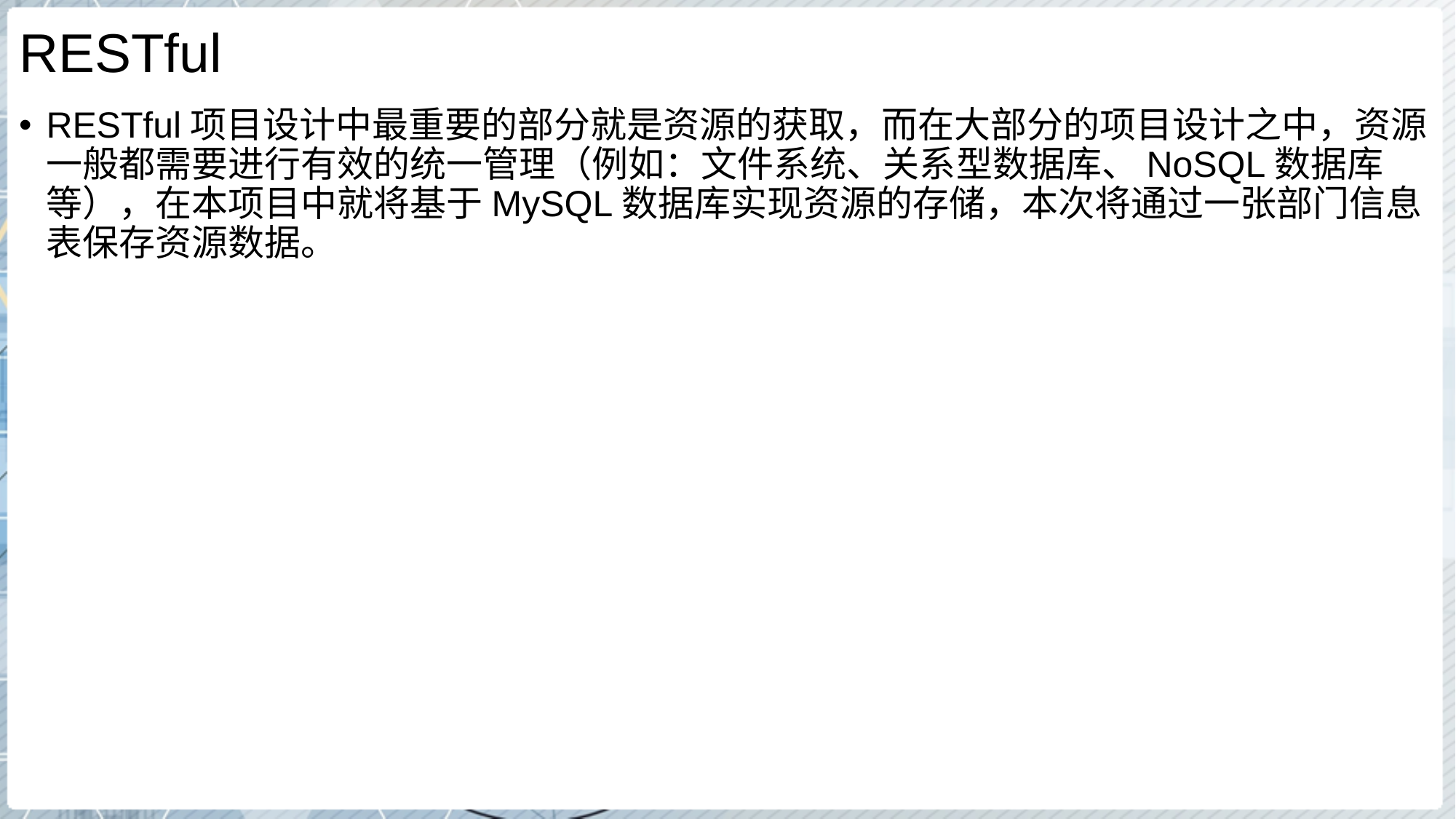

# RESTful
RESTful项目设计中最重要的部分就是资源的获取，而在大部分的项目设计之中，资源一般都需要进行有效的统一管理（例如：文件系统、关系型数据库、NoSQL数据库等），在本项目中就将基于MySQL数据库实现资源的存储，本次将通过一张部门信息表保存资源数据。